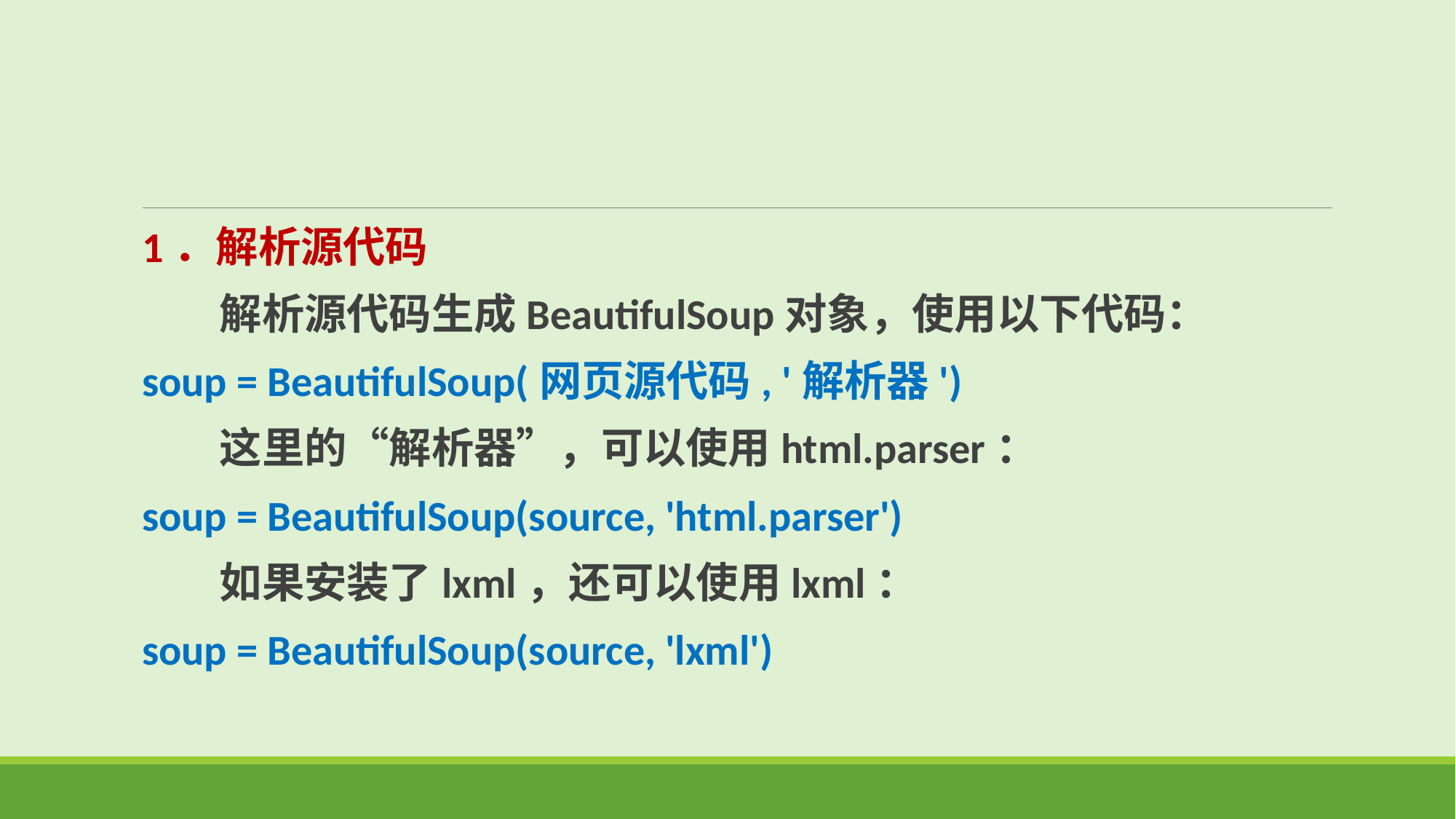

1．解析源代码
       解析源代码生成BeautifulSoup对象，使用以下代码：
soup = BeautifulSoup(网页源代码, '解析器')
       这里的“解析器”，可以使用html.parser：
soup = BeautifulSoup(source, 'html.parser')
       如果安装了lxml，还可以使用lxml：
soup = BeautifulSoup(source, 'lxml')